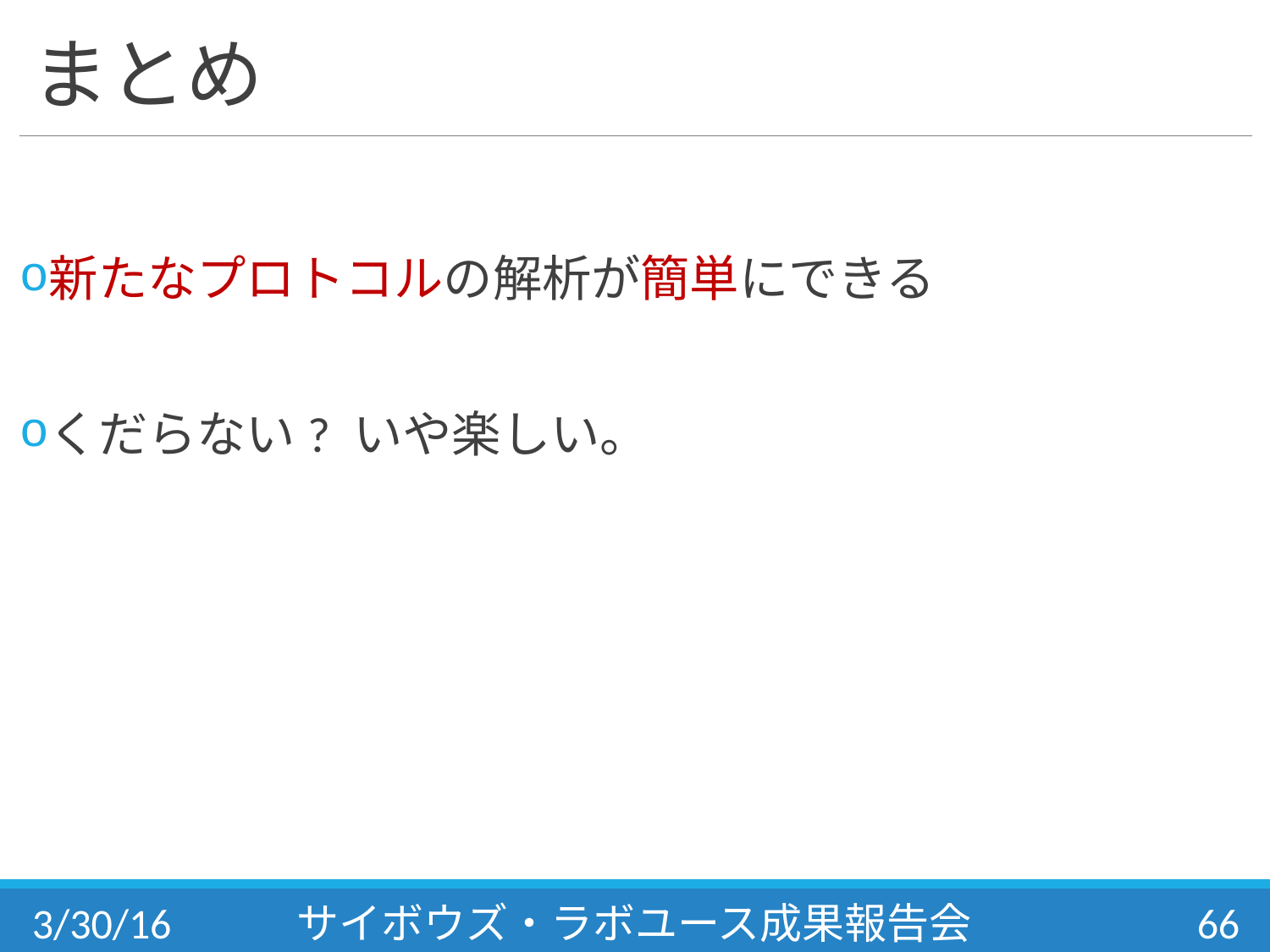

# まとめ

新たなプロトコルの解析が簡単にできる

くだらない? いや楽しい。

3/30/16
サイボウズ・ラボユース成果報告会
66